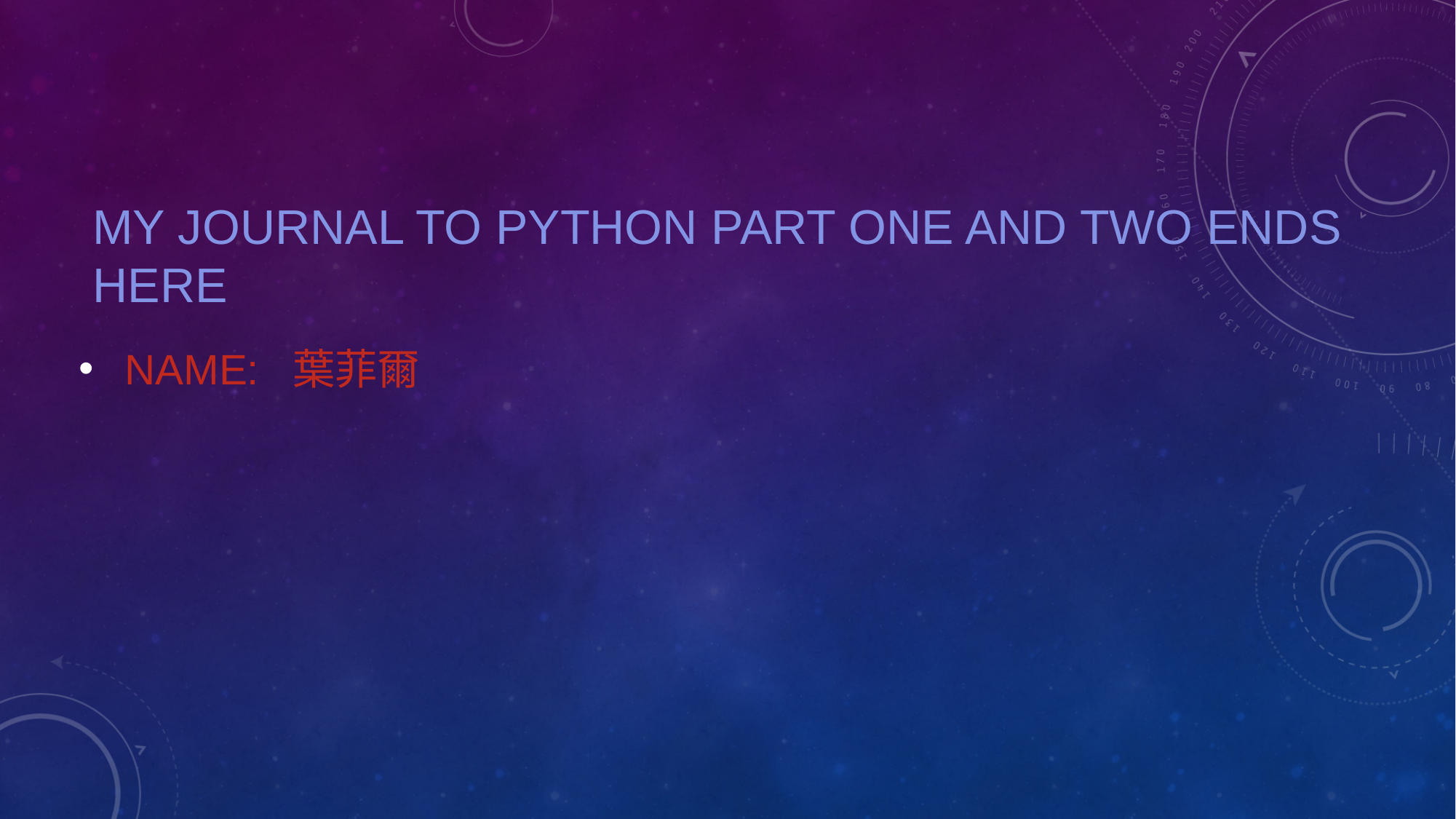

# My journal to python part one and two ends here
 NAME:  葉菲爾